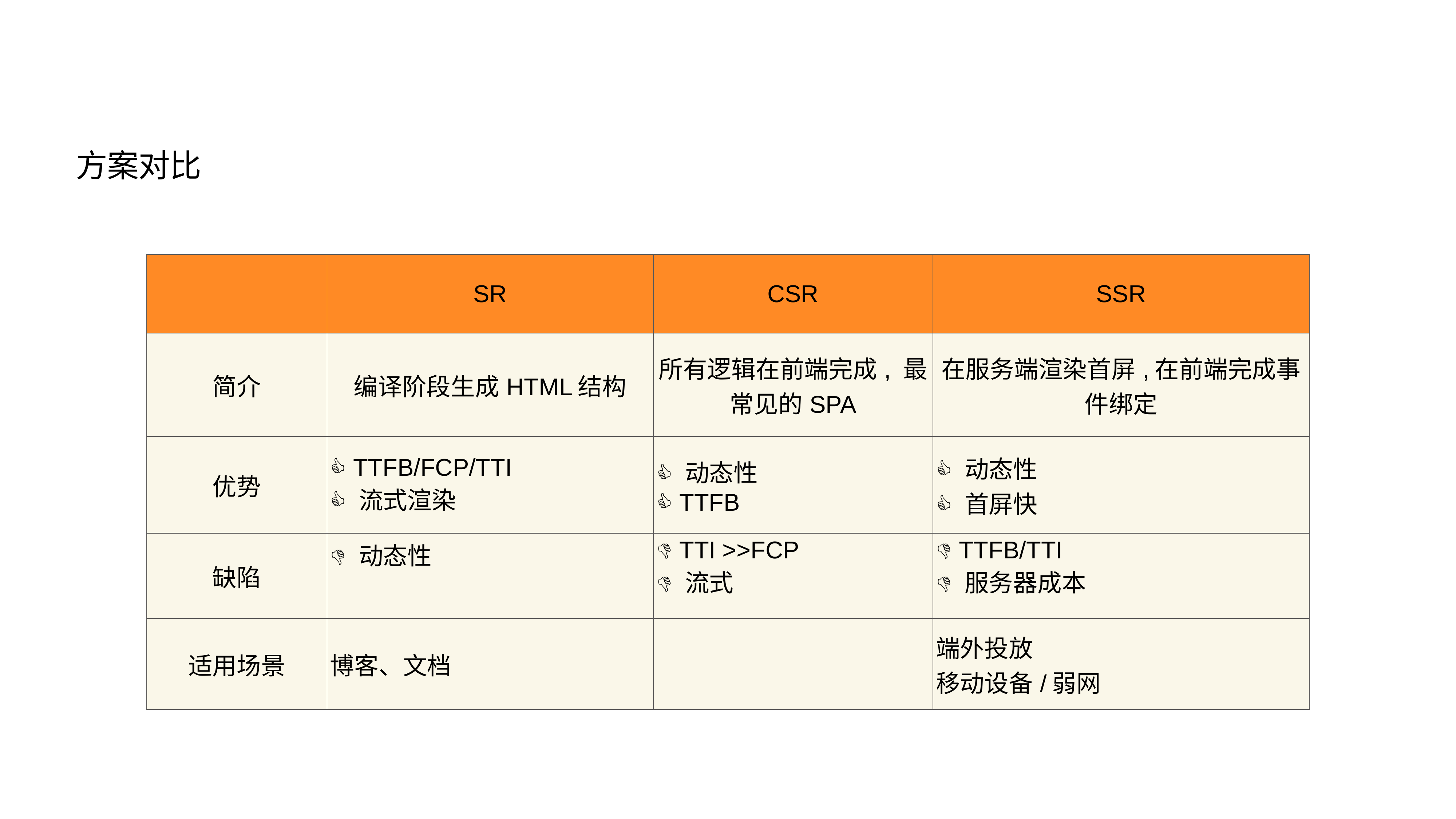

方案对比
|  | SR | CSR | SSR |
| --- | --- | --- | --- |
| 简介 | 编译阶段生成HTML结构 | 所有逻辑在前端完成, 最常见的SPA | 在服务端渲染首屏,在前端完成事件绑定 |
| 优势 | 👍 TTFB/FCP/TTI 👍 流式渲染 | 👍 动态性 👍 TTFB | 👍 动态性 👍 首屏快 |
| 缺陷 | 👎 动态性 | 👎 TTI >>FCP 👎 流式 | 👎 TTFB/TTI 👎 服务器成本 |
| 适用场景 | 博客、文档 |  | 端外投放 移动设备/弱网 |